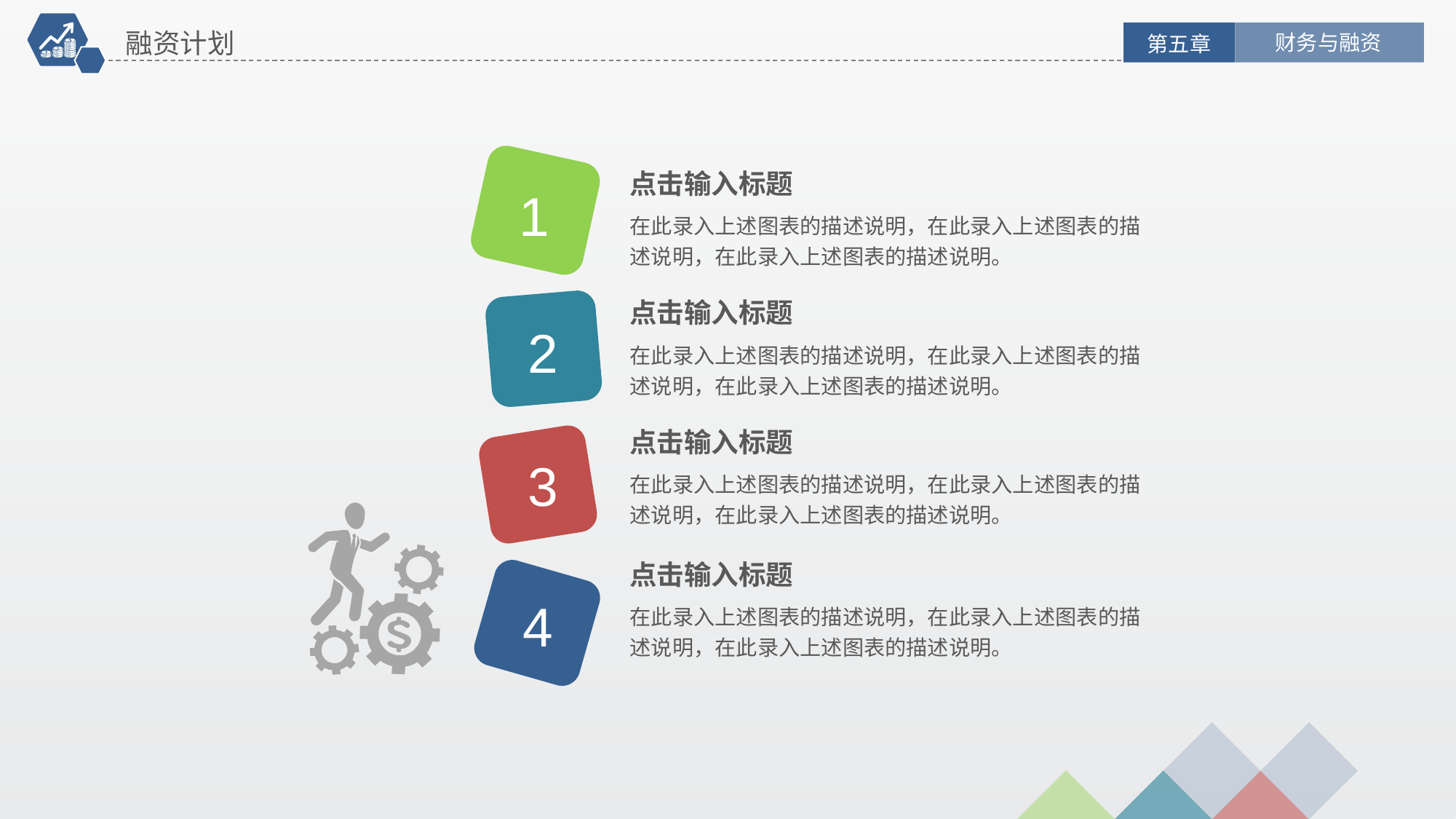

融资计划
财务与融资
第五章

点击输入标题
1
在此录入上述图表的描述说明，在此录入上述图表的描述说明，在此录入上述图表的描述说明。
点击输入标题

2
在此录入上述图表的描述说明，在此录入上述图表的描述说明，在此录入上述图表的描述说明。
点击输入标题

3
在此录入上述图表的描述说明，在此录入上述图表的描述说明，在此录入上述图表的描述说明。

点击输入标题

4
在此录入上述图表的描述说明，在此录入上述图表的描述说明，在此录入上述图表的描述说明。